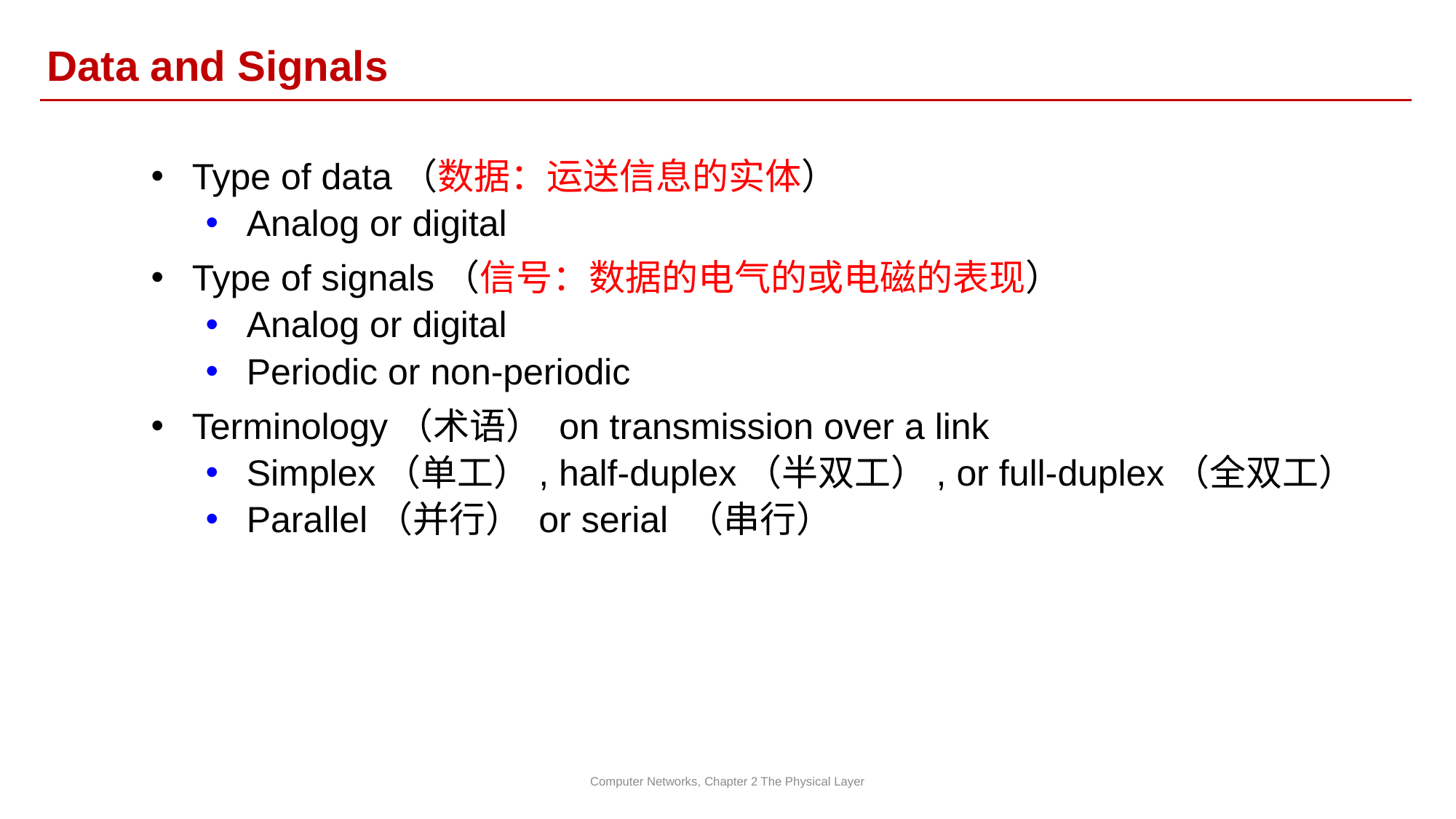

Data and Signals
Type of data（数据：运送信息的实体）
Analog or digital
Type of signals（信号：数据的电气的或电磁的表现）
Analog or digital
Periodic or non-periodic
Terminology（术语） on transmission over a link
Simplex（单工）, half-duplex（半双工）, or full-duplex（全双工）
Parallel（并行） or serial （串行）
Computer Networks, Chapter 2 The Physical Layer